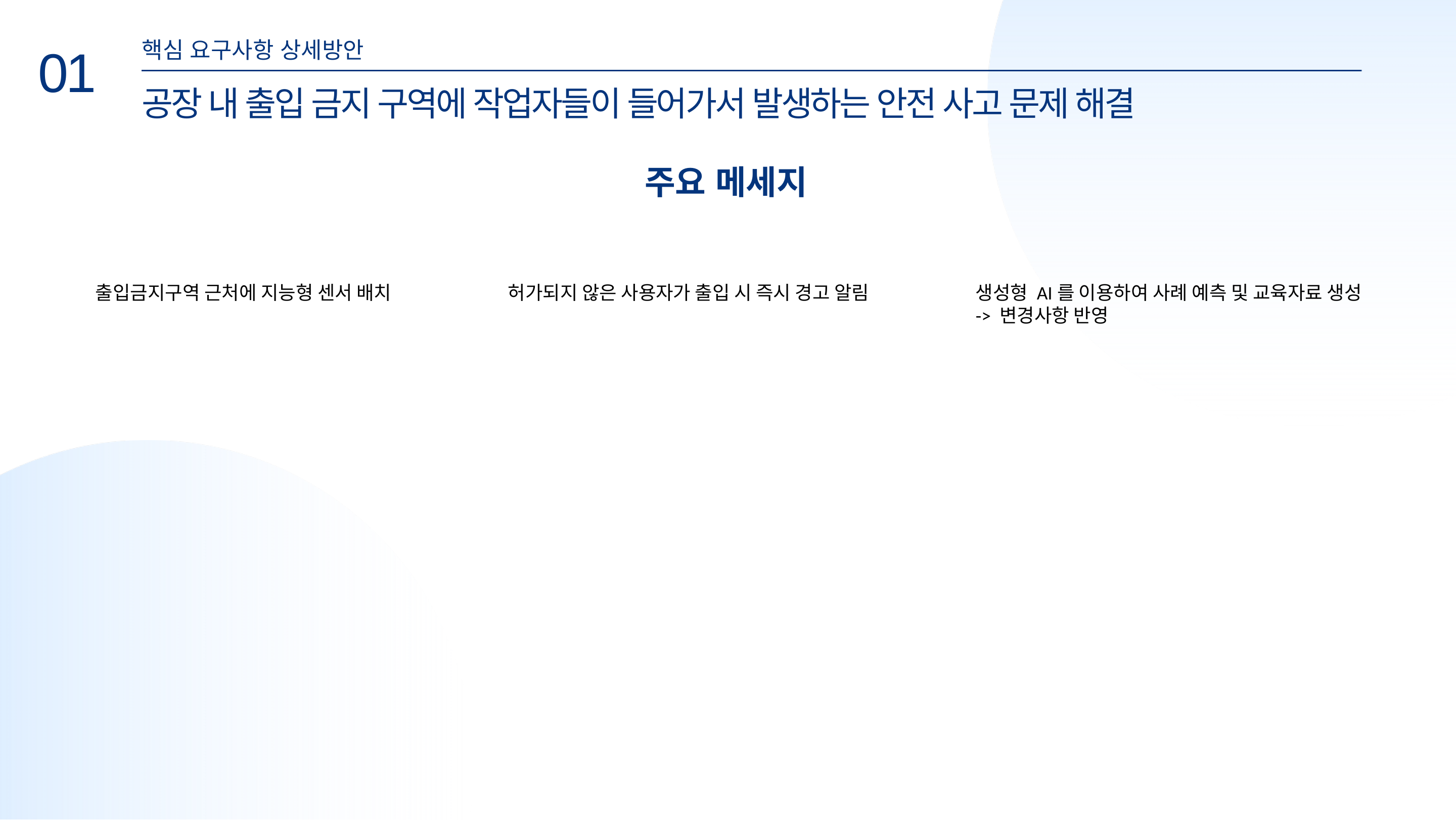

핵심 요구사항 상세방안
01
공장 내 출입 금지 구역에 작업자들이 들어가서 발생하는 안전 사고 문제 해결
주요 메세지
출입금지구역 근처에 지능형 센서 배치
허가되지 않은 사용자가 출입 시 즉시 경고 알림
생성형 AI를 이용하여 사례 예측 및 교육자료 생성
-> 변경사항 반영